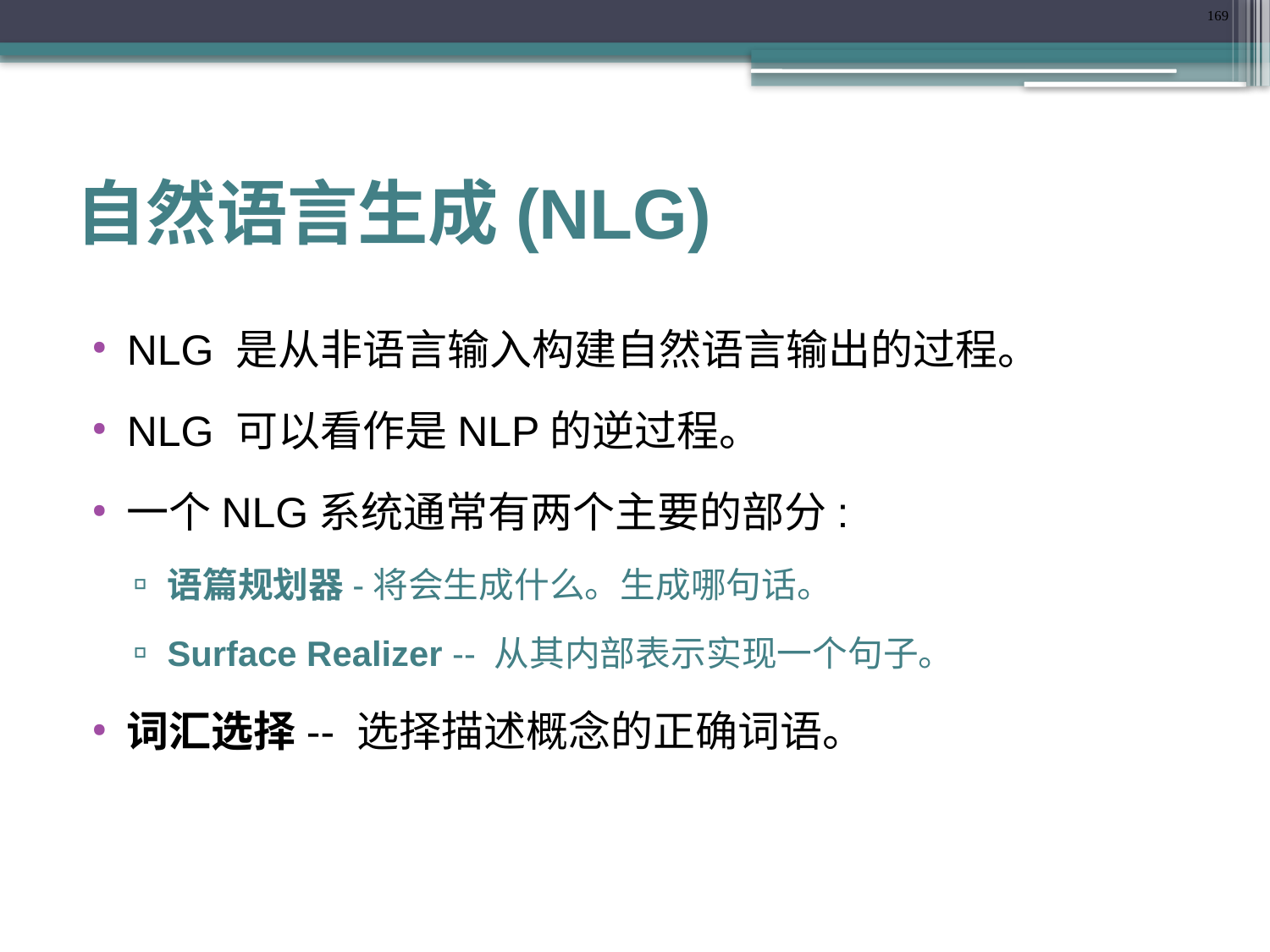

169
# 自然语言生成(NLG)
NLG 是从非语言输入构建自然语言输出的过程。
NLG 可以看作是NLP的逆过程。
一个NLG系统通常有两个主要的部分:
语篇规划器-将会生成什么。生成哪句话。
Surface Realizer -- 从其内部表示实现一个句子。
词汇选择-- 选择描述概念的正确词语。